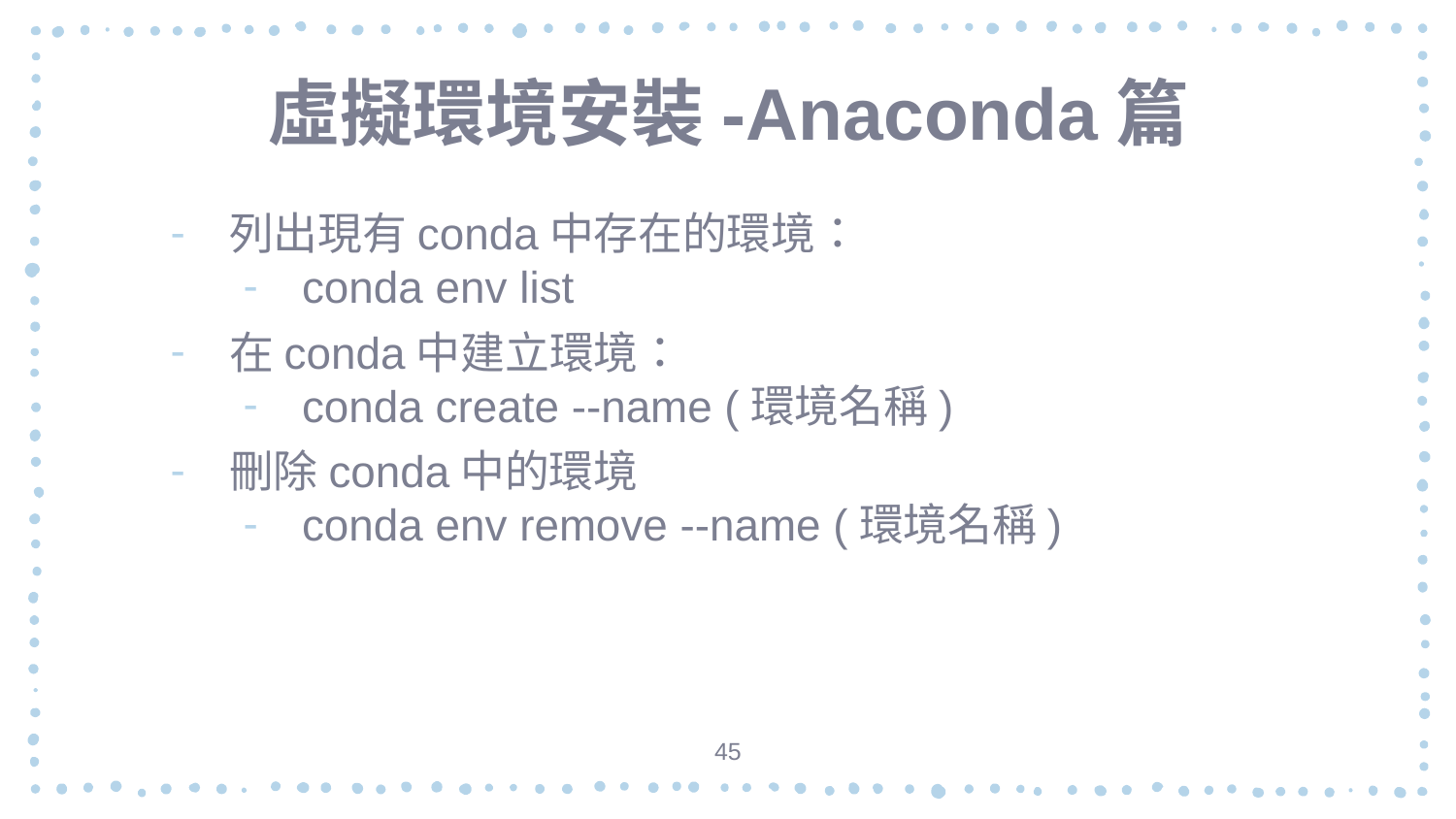

# 虛擬環境安裝-Anaconda篇
列出現有conda中存在的環境：
conda env list
在conda中建立環境：
conda create --name (環境名稱)
刪除conda中的環境
conda env remove --name (環境名稱)

45